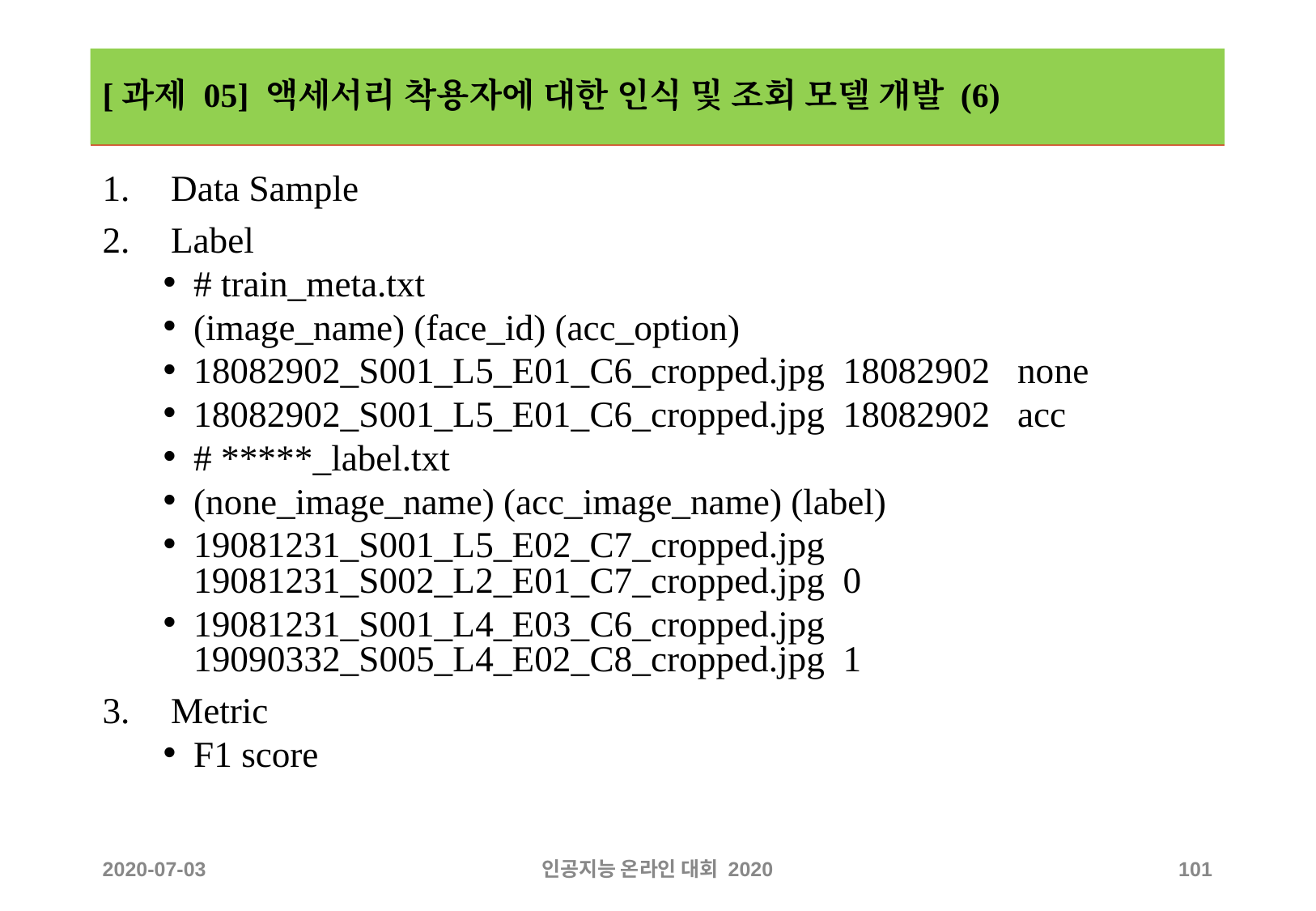

# [과제 05] 액세서리 착용자에 대한 인식 및 조회 모델 개발 (6)
Data Sample
Label
# train_meta.txt
(image_name) (face_id) (acc_option)
18082902_S001_L5_E01_C6_cropped.jpg  18082902   none
18082902_S001_L5_E01_C6_cropped.jpg  18082902   acc
# *****_label.txt
(none_image_name) (acc_image_name) (label)
19081231_S001_L5_E02_C7_cropped.jpg  19081231_S002_L2_E01_C7_cropped.jpg  0
19081231_S001_L4_E03_C6_cropped.jpg  19090332_S005_L4_E02_C8_cropped.jpg  1
Metric
F1 score
2020-07-03
인공지능 온라인 대회 2020
101